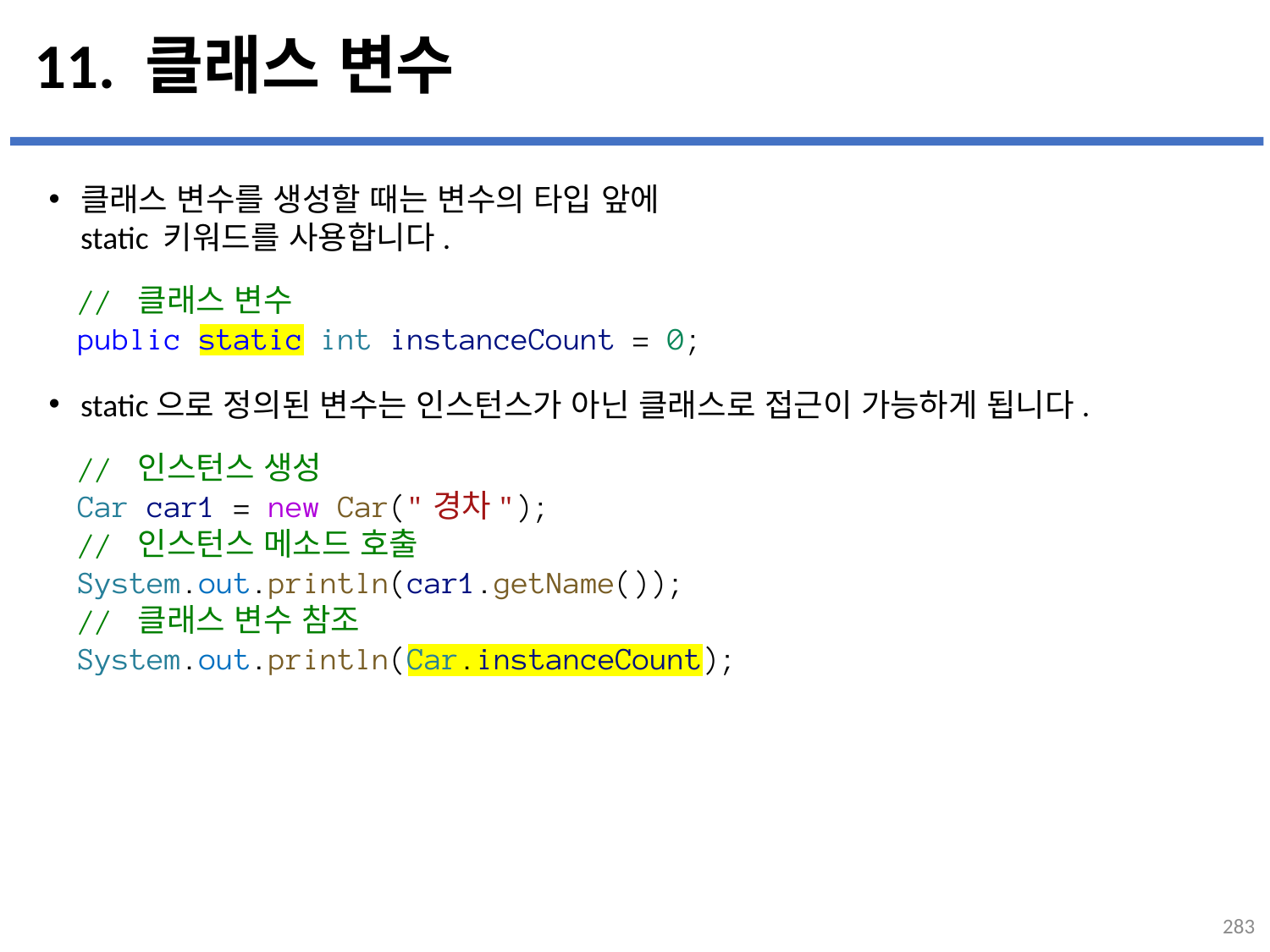

# 11. 클래스 변수
클래스 변수를 생성할 때는 변수의 타입 앞에
static 키워드를 사용합니다.

static으로 정의된 변수는 인스턴스가 아닌 클래스로 접근이 가능하게 됩니다.
...

설명
// 클래스 변수
public static int instanceCount = 0;
// 인스턴스 생성
Car car1 = new Car("경차");
// 인스턴스 메소드 호출
System.out.println(car1.getName());
// 클래스 변수 참조
System.out.println(Car.instanceCount);
283